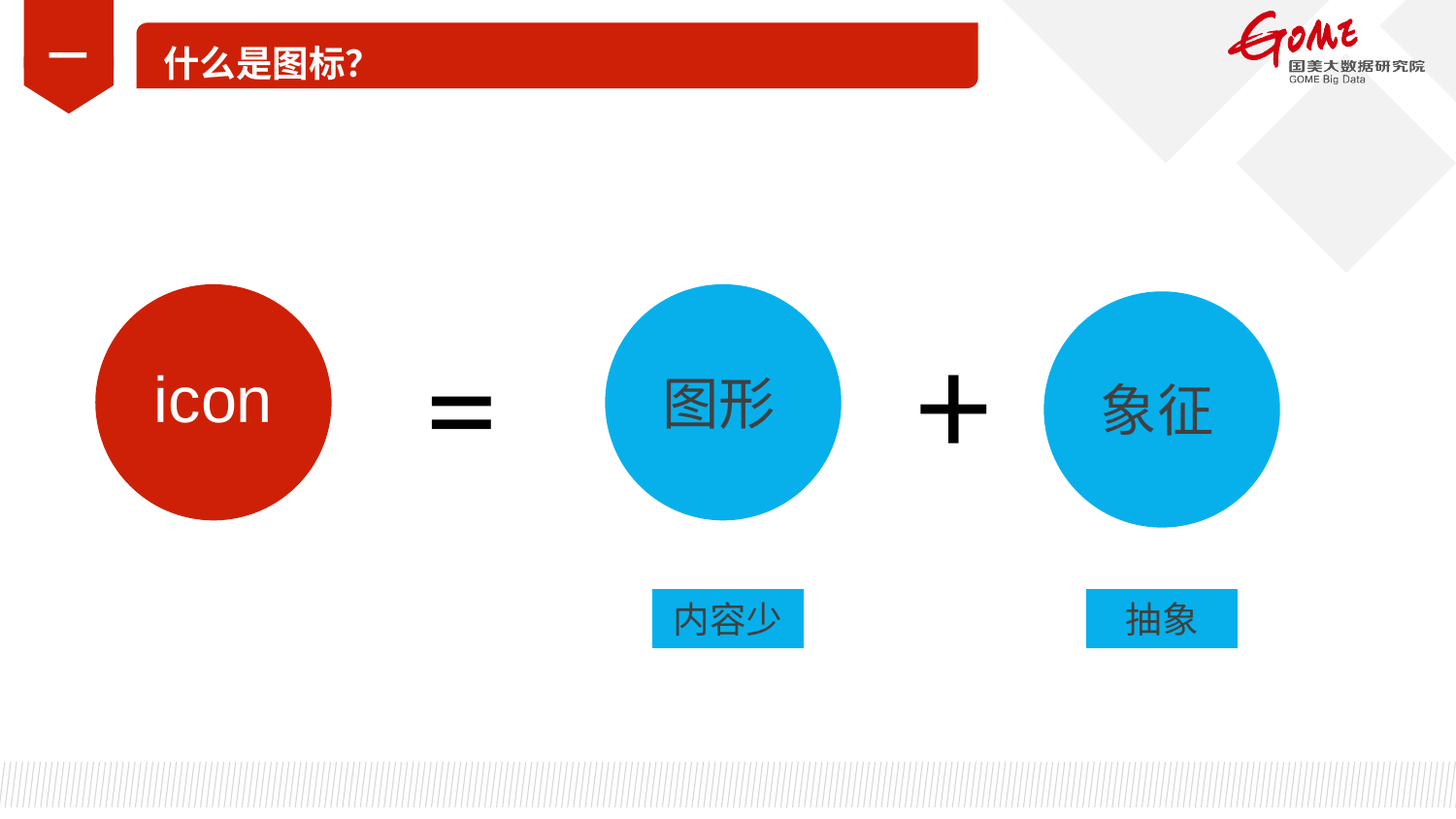

一
什么是图标？

+
=
icon
图形
象征
内容少
抽象